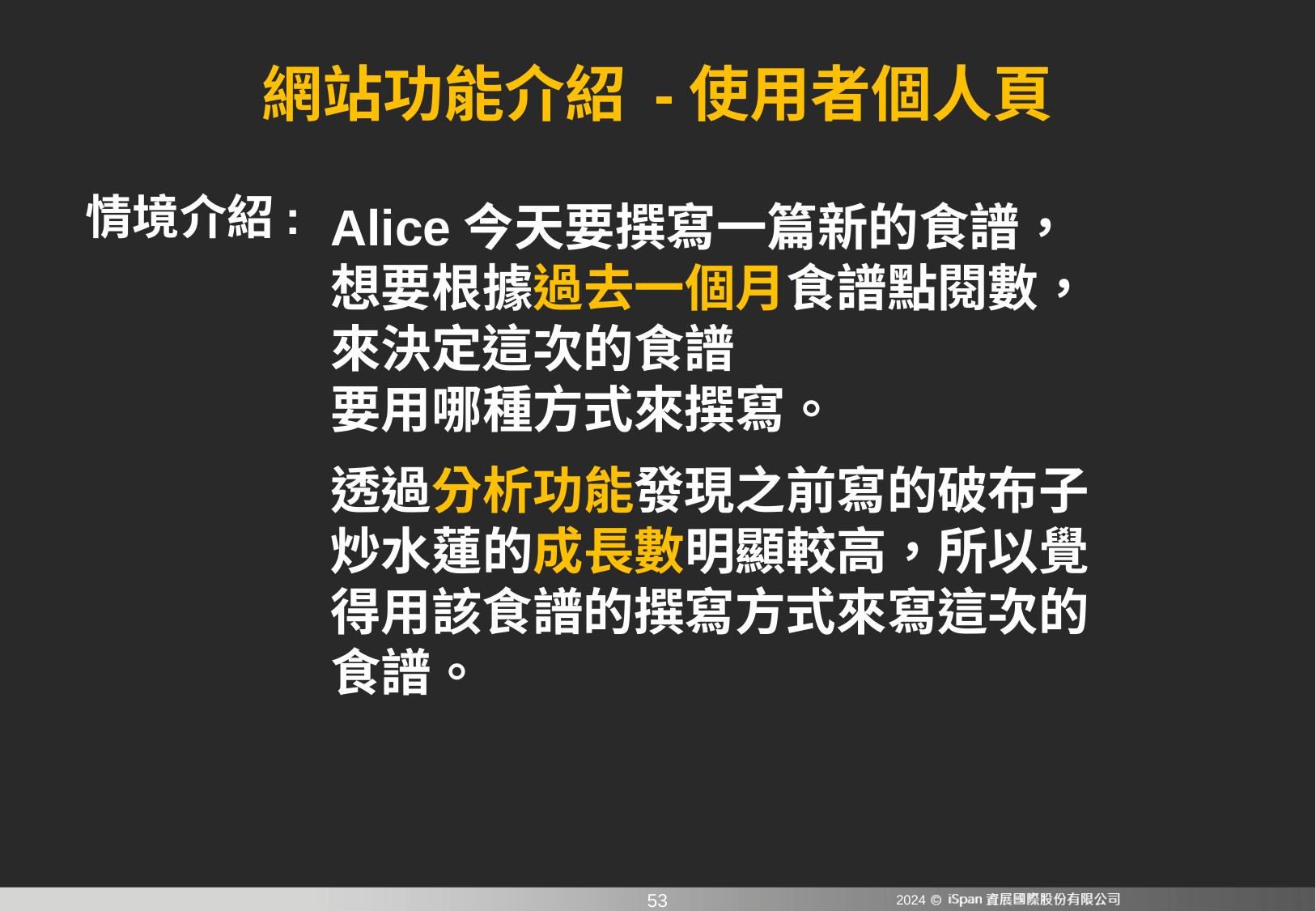

# 網站功能介紹 -使用者個人頁
情境介紹:

Alice今天要撰寫一篇新的食譜，
想要根據過去一個月食譜點閱數，
來決定這次的食譜
要用哪種方式來撰寫。
透過分析功能發現之前寫的破布子炒水蓮的成長數明顯較高，所以覺得用該食譜的撰寫方式來寫這次的食譜。
2024